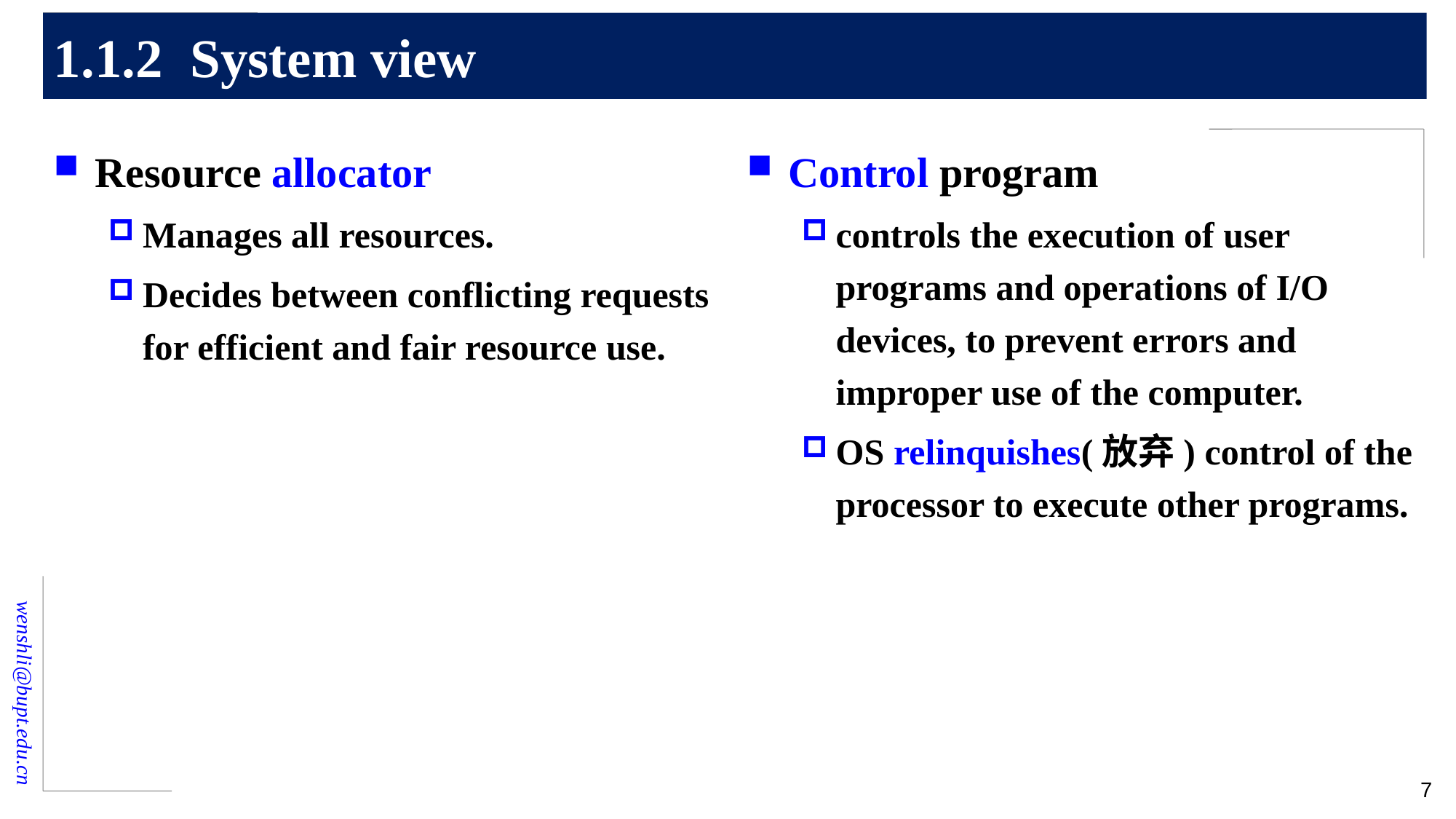

# 1.1.2  System view
Resource allocator
Manages all resources.
Decides between conflicting requests for efficient and fair resource use.

Control program
controls the execution of user programs and operations of I/O devices, to prevent errors and improper use of the computer.
OS relinquishes(放弃) control of the processor to execute other programs.

7